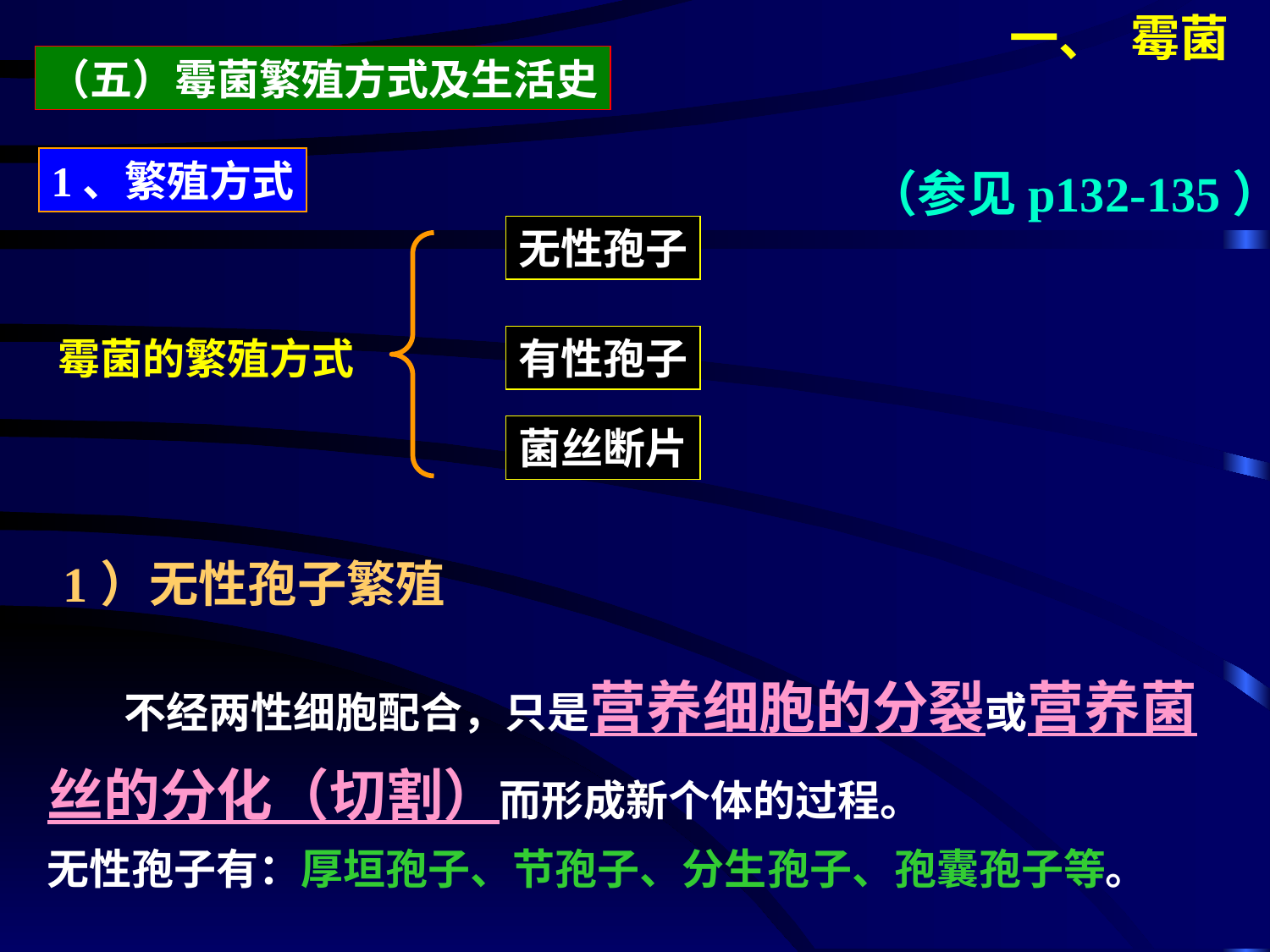

一、  霉菌
（五）霉菌繁殖方式及生活史
1、繁殖方式
（参见p132-135）
无性孢子

霉菌的繁殖方式
有性孢子
菌丝断片
1）无性孢子繁殖
       不经两性细胞配合，只是营养细胞的分裂或营养菌丝的分化（切割）而形成新个体的过程。
无性孢子有：厚垣孢子、节孢子、分生孢子、孢囊孢子等。